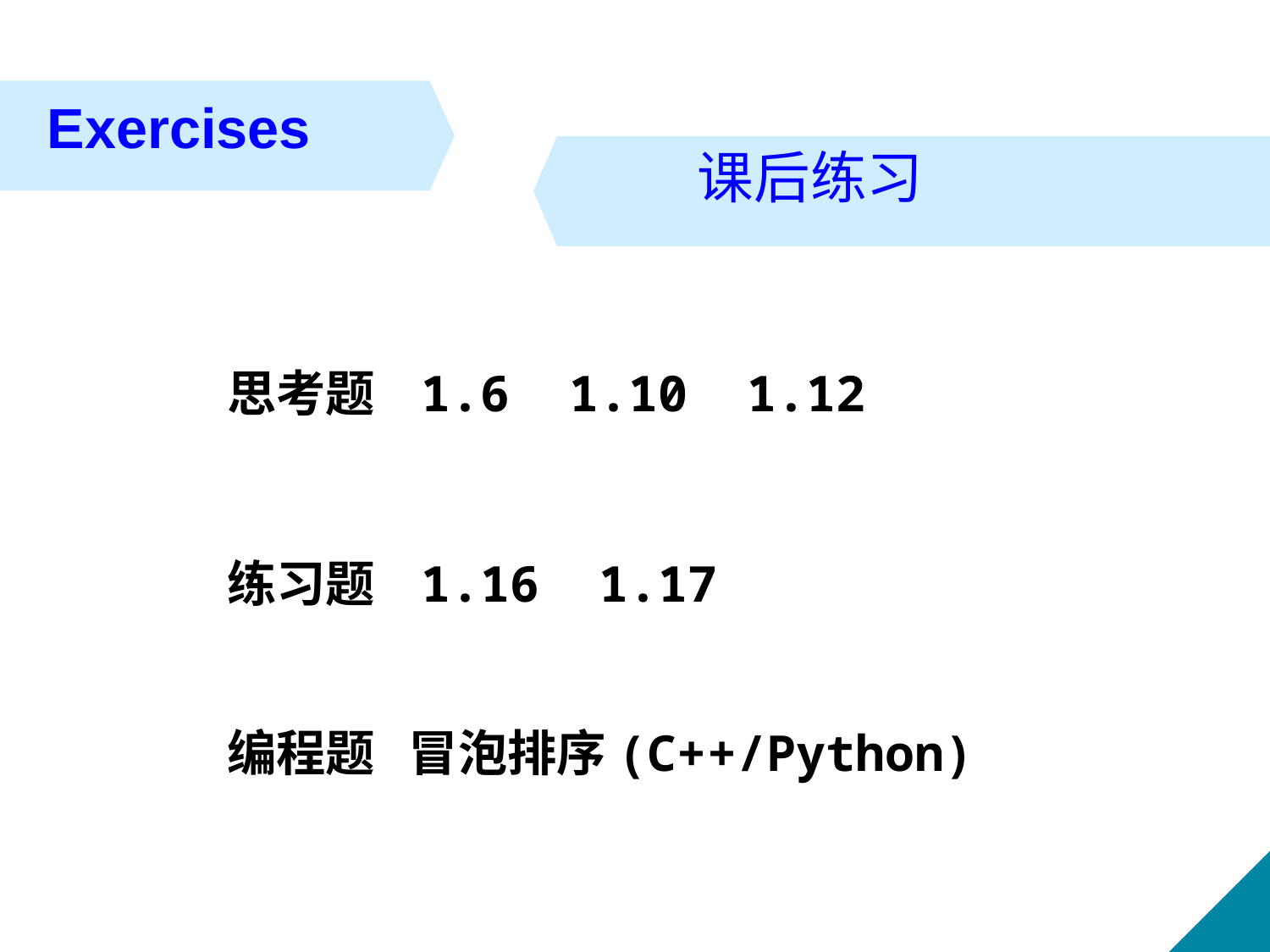

Exercises
课后练习
思考题   1.6  1.10  1.12
练习题   1.16  1.17
编程题   冒泡排序(C++/Python)